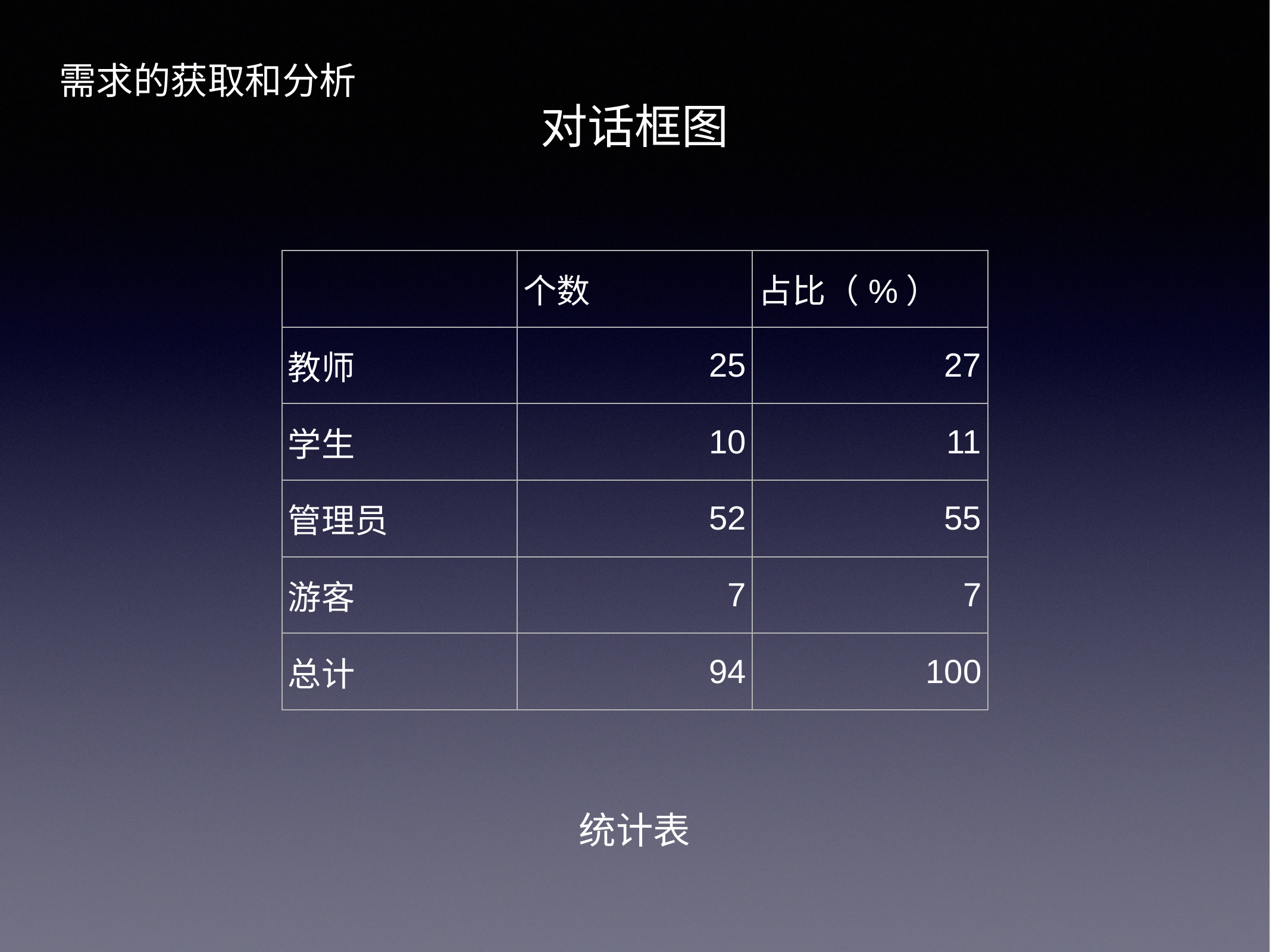

需求的获取和分析
对话框图
|  | 个数 | 占比（%） |
| --- | --- | --- |
| 教师 | 25 | 27 |
| 学生 | 10 | 11 |
| 管理员 | 52 | 55 |
| 游客 | 7 | 7 |
| 总计 | 94 | 100 |
统计表